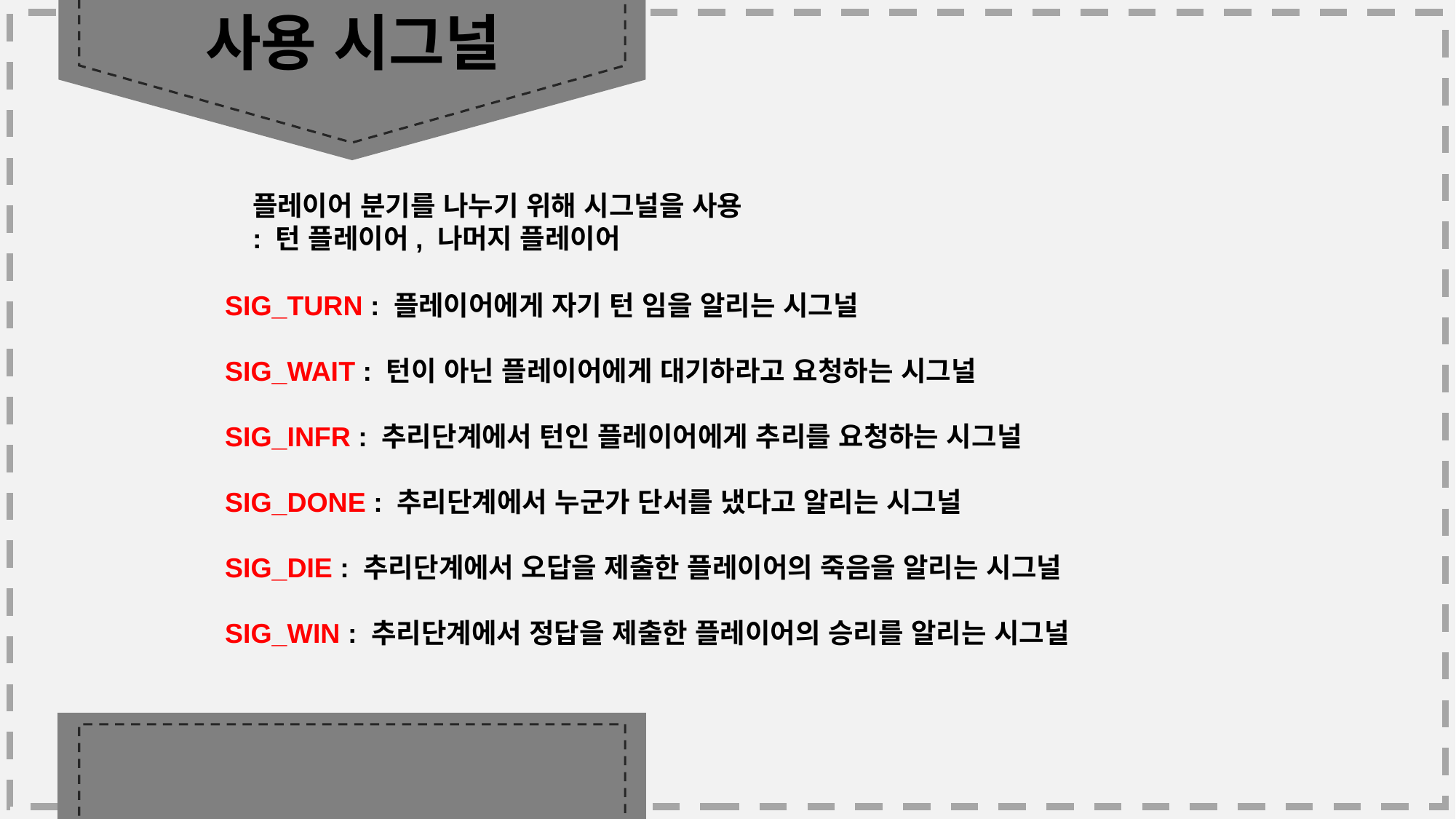

사용 시그널

플레이어 분기를 나누기 위해 시그널을 사용
: 턴 플레이어, 나머지 플레이어
SIG_TURN : 플레이어에게 자기 턴 임을 알리는 시그널

SIG_WAIT : 턴이 아닌 플레이어에게 대기하라고 요청하는 시그널

SIG_INFR : 추리단계에서 턴인 플레이어에게 추리를 요청하는 시그널

SIG_DONE : 추리단계에서 누군가 단서를 냈다고 알리는 시그널

SIG_DIE : 추리단계에서 오답을 제출한 플레이어의 죽음을 알리는 시그널

SIG_WIN : 추리단계에서 정답을 제출한 플레이어의 승리를 알리는 시그널